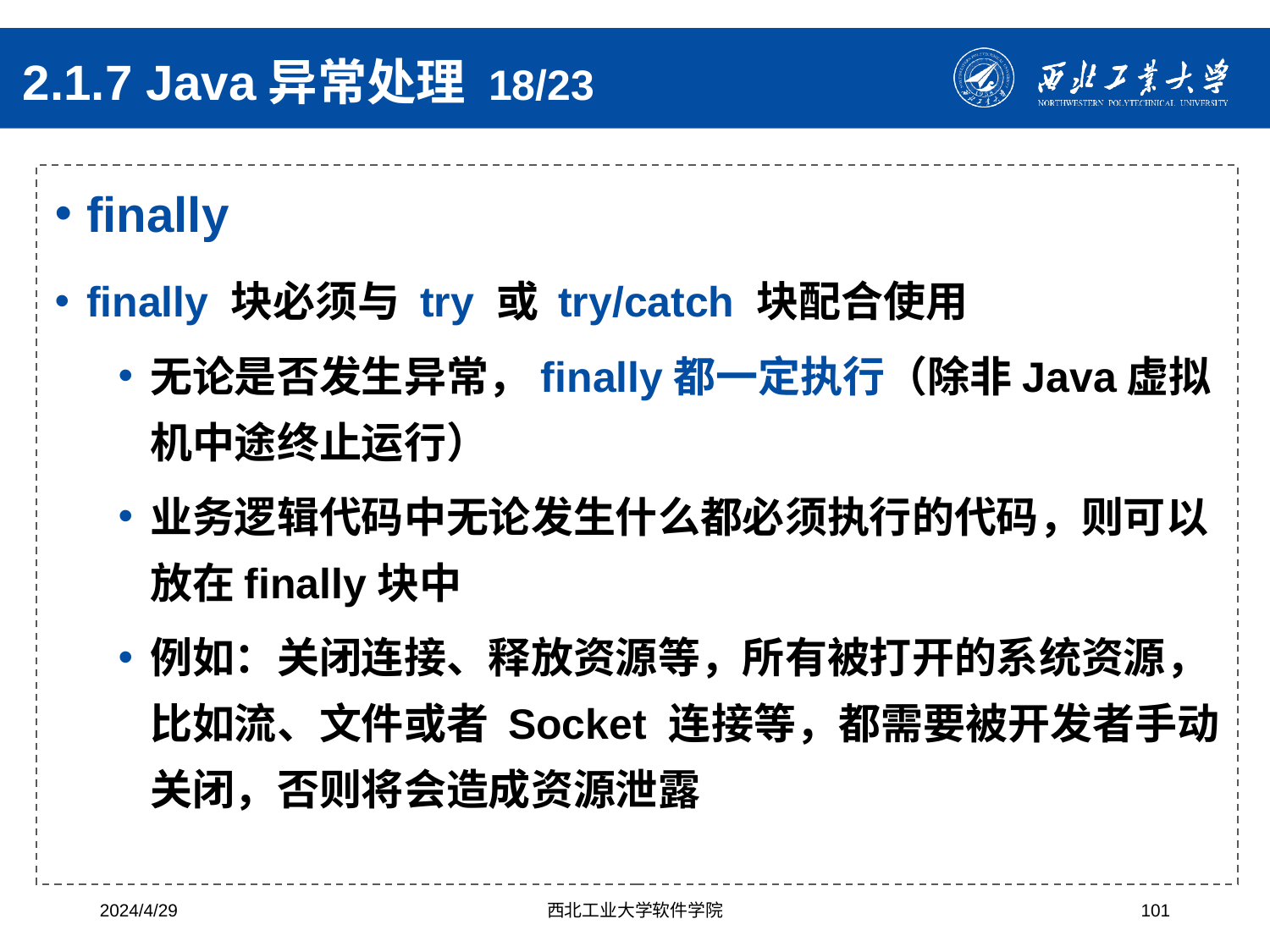

# 2.1.7 Java异常处理 18/23
finally
finally 块必须与 try 或 try/catch 块配合使用
无论是否发生异常，finally都一定执行（除非Java虚拟机中途终止运行）
业务逻辑代码中无论发生什么都必须执行的代码，则可以放在finally块中
例如：关闭连接、释放资源等，所有被打开的系统资源，比如流、文件或者 Socket 连接等，都需要被开发者手动关闭，否则将会造成资源泄露

2024/4/29
西北工业大学软件学院
101